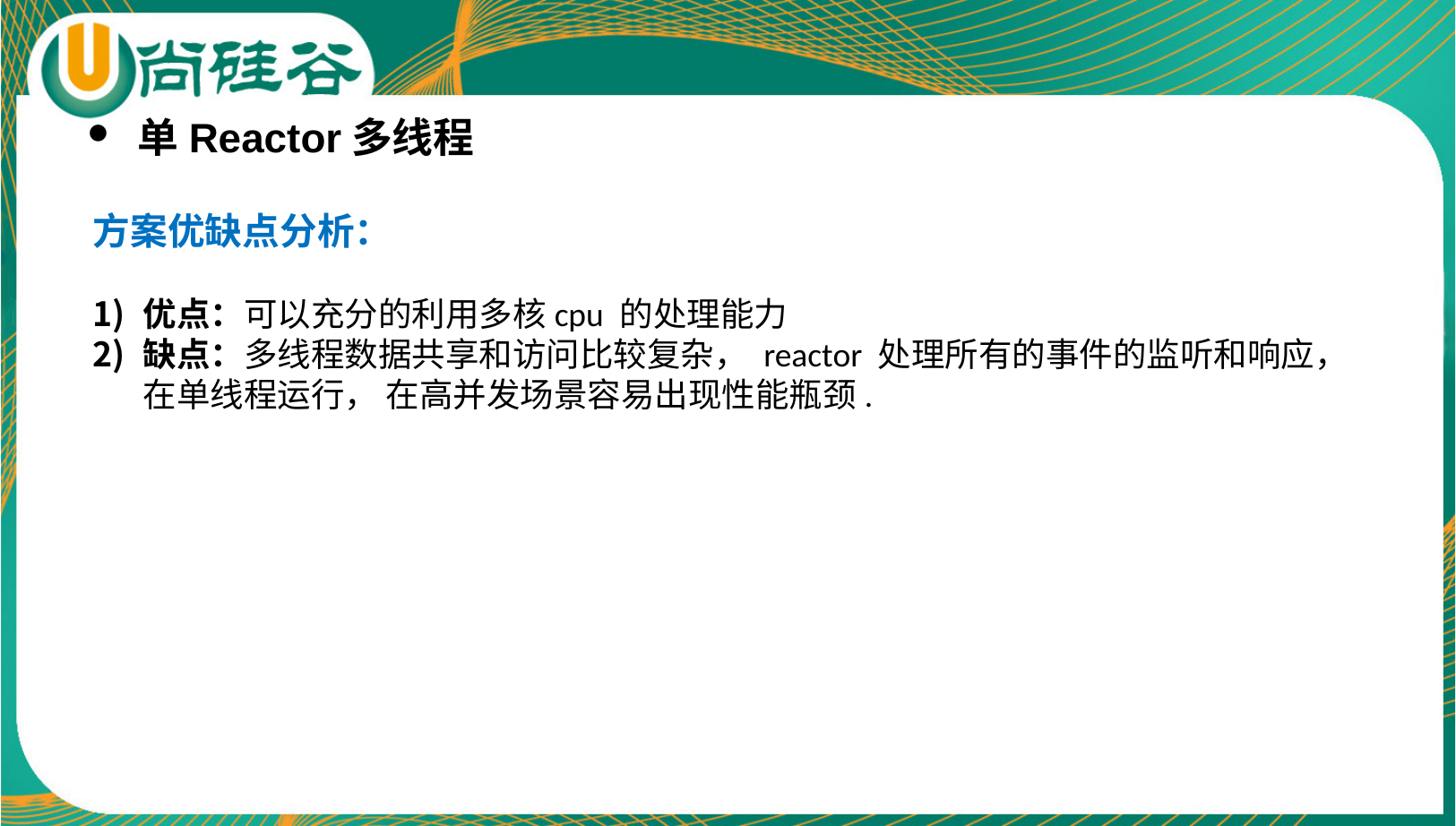

单Reactor多线程
方案优缺点分析：

优点：可以充分的利用多核cpu 的处理能力
缺点：多线程数据共享和访问比较复杂， reactor 处理所有的事件的监听和响应，在单线程运行， 在高并发场景容易出现性能瓶颈.